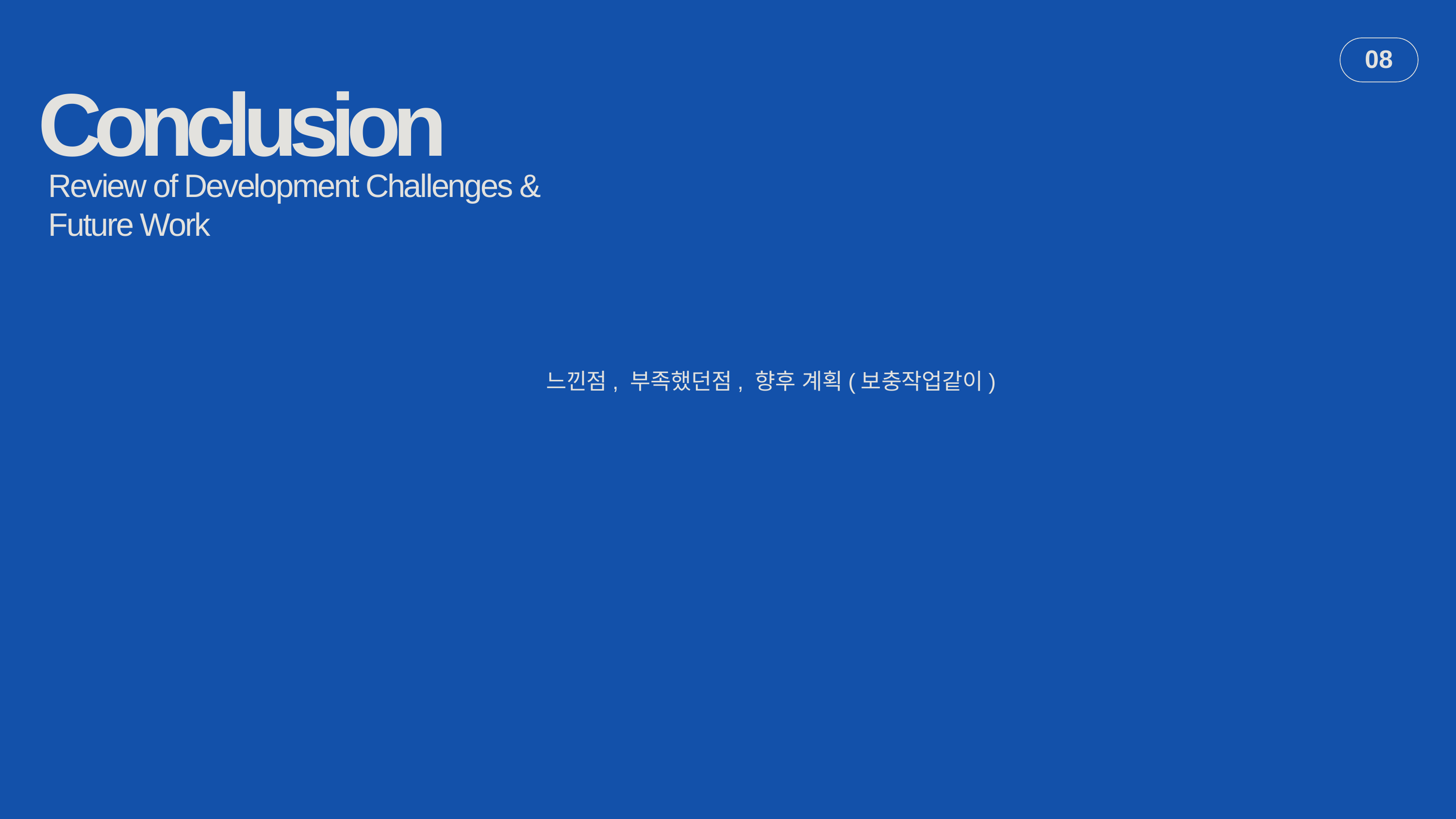

Conclusion
08
Review of Development Challenges & Future Work
느낀점, 부족했던점, 향후 계획(보충작업같이)